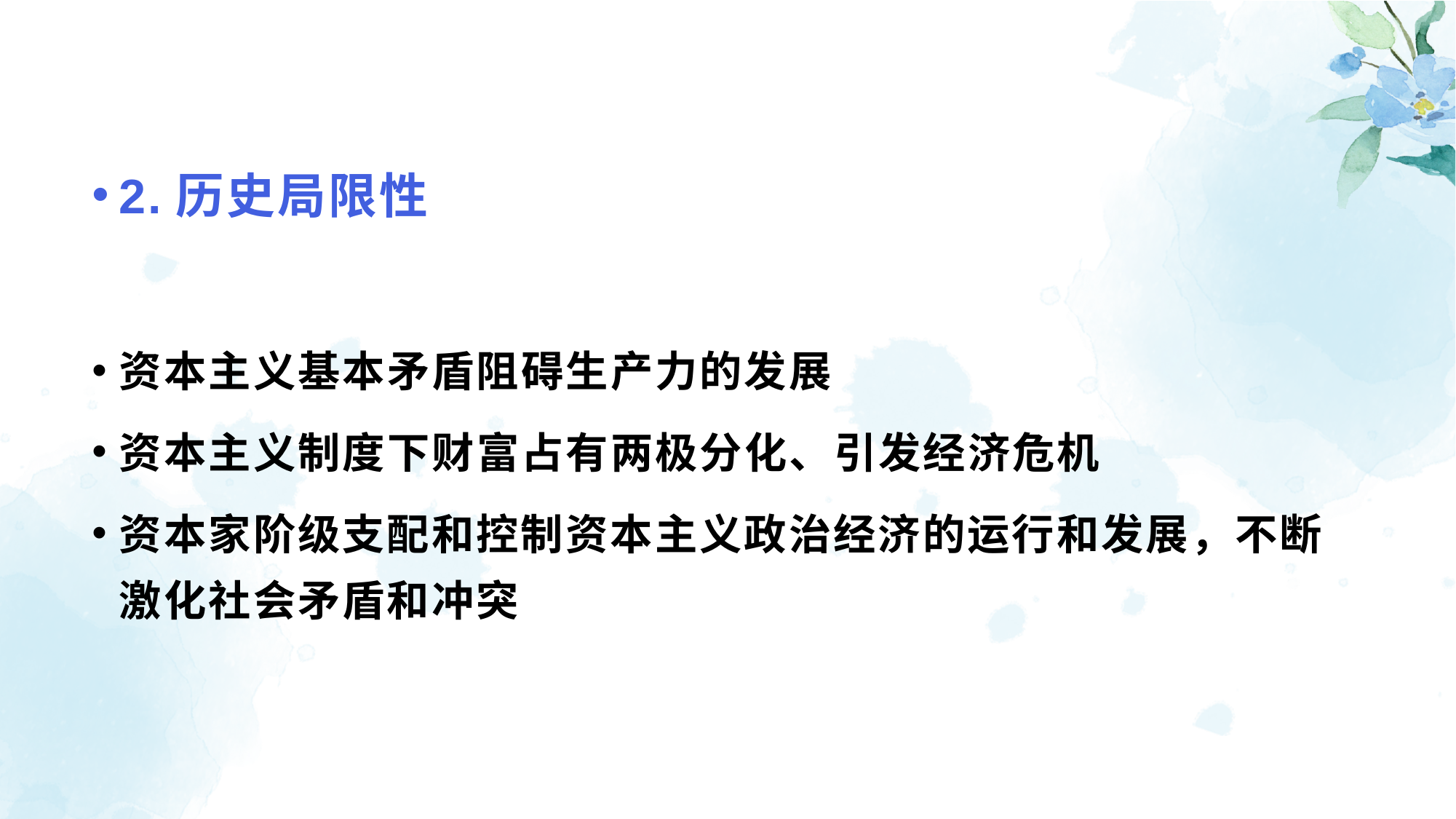

2.历史局限性

资本主义基本矛盾阻碍生产力的发展
资本主义制度下财富占有两极分化、引发经济危机
资本家阶级支配和控制资本主义政治经济的运行和发展，不断激化社会矛盾和冲突